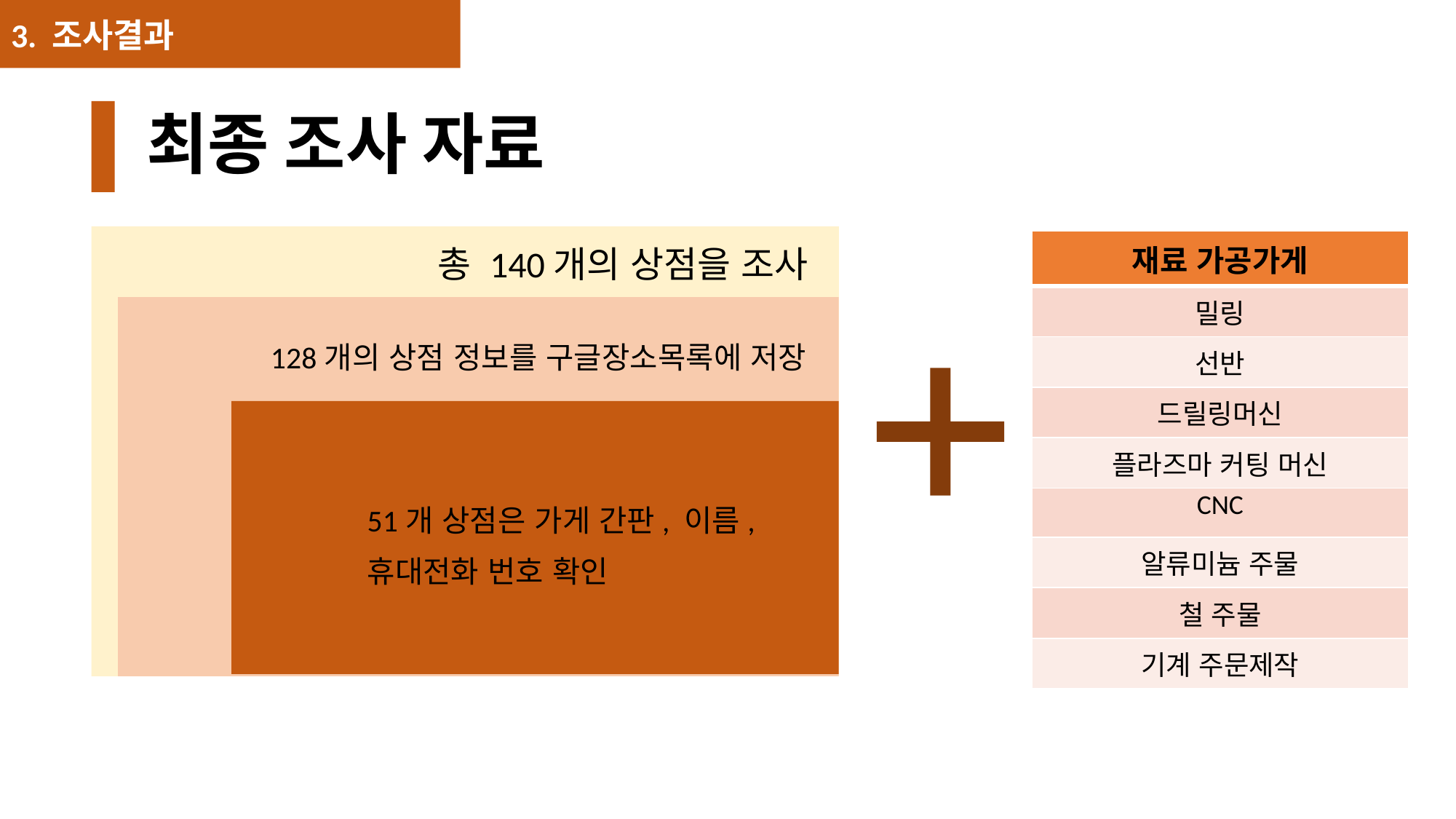

3. 조사결과
최종 조사 자료

총 140개의 상점을 조사
128개의 상점 정보를 구글장소목록에 저장
51개 상점은 가게 간판, 이름,
휴대전화 번호 확인
| 재료 가공가게 |
| --- |
| 밀링 |
| 선반 |
| 드릴링머신 |
| 플라즈마 커팅 머신 |
| CNC |
| 알류미늄 주물 |
| 철 주물 |
| 기계 주문제작 |